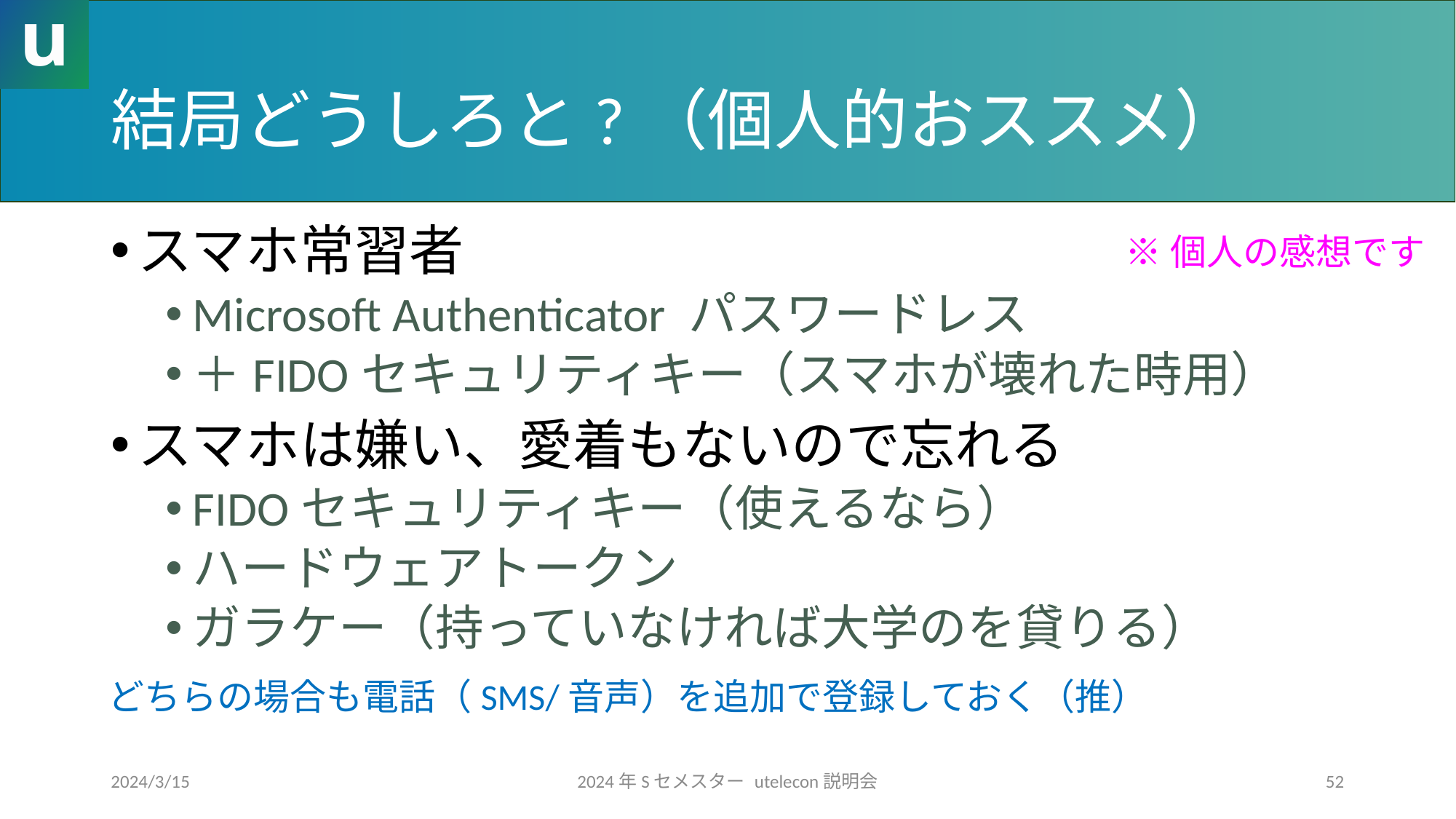

# 結局どうしろと?（個人的おススメ）
スマホ常習者
Microsoft Authenticator パスワードレス
＋FIDOセキュリティキー（スマホが壊れた時用）
スマホは嫌い、愛着もないので忘れる
FIDOセキュリティキー（使えるなら）
ハードウェアトークン
ガラケー（持っていなければ大学のを貸りる）

※個人の感想です
どちらの場合も電話（SMS/音声）を追加で登録しておく（推）
2024/3/15
2024年Sセメスター utelecon説明会
52